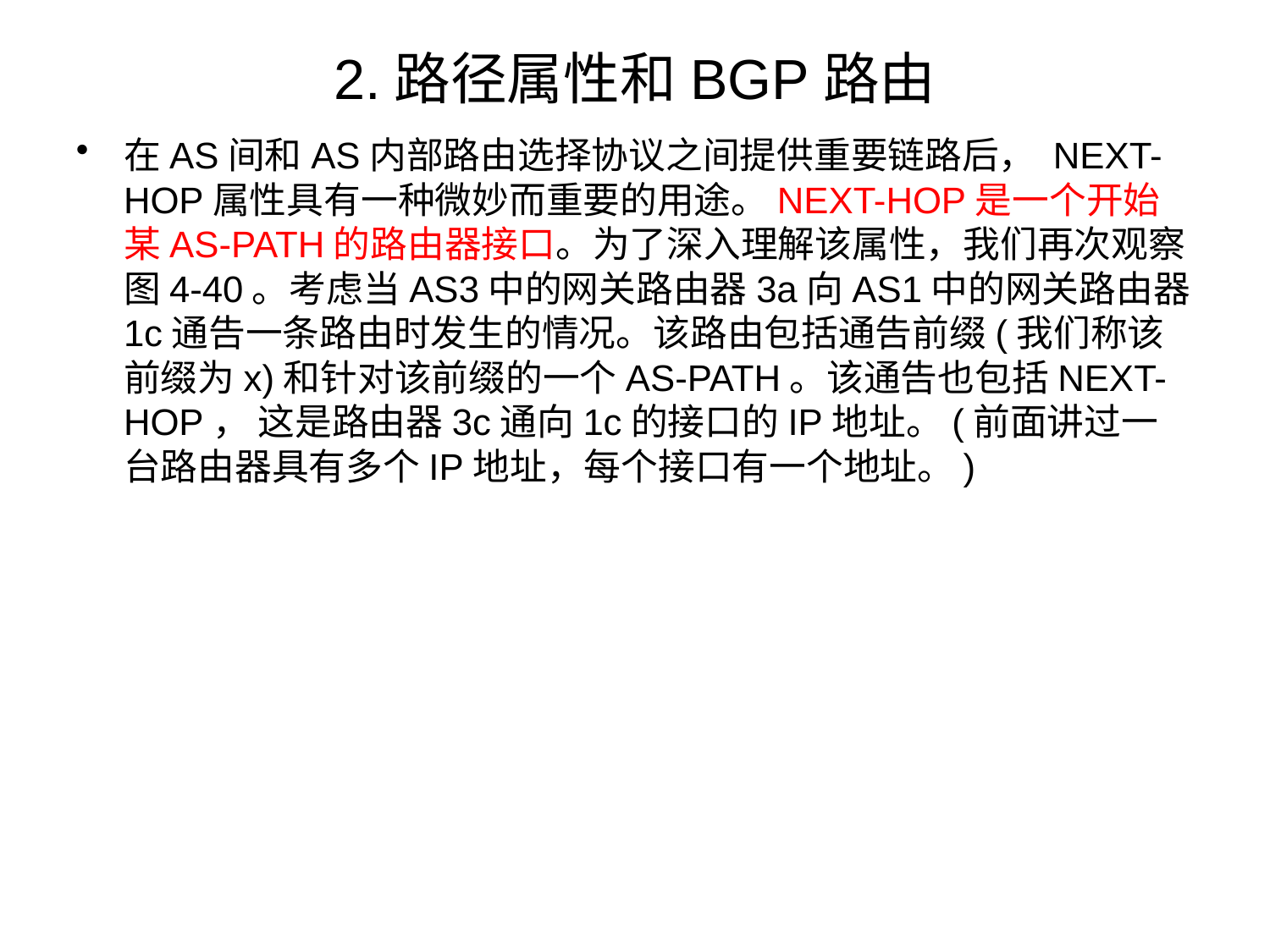

# 2.路径属性和BGP路由
在AS间和AS内部路由选择协议之间提供重要链路后， NEXT-HOP属性具有一种微妙而重要的用途。NEXT-HOP是一个开始某AS-PATH的路由器接口。为了深入理解该属性，我们再次观察图4-40。考虑当AS3中的网关路由器3a向AS1中的网关路由器1c通告一条路由时发生的情况。该路由包括通告前缀(我们称该前缀为x)和针对该前缀的一个AS-PATH。该通告也包括NEXT-HOP， 这是路由器3c通向1c的接口的IP地址。(前面讲过一台路由器具有多个IP地址，每个接口有一个地址。)